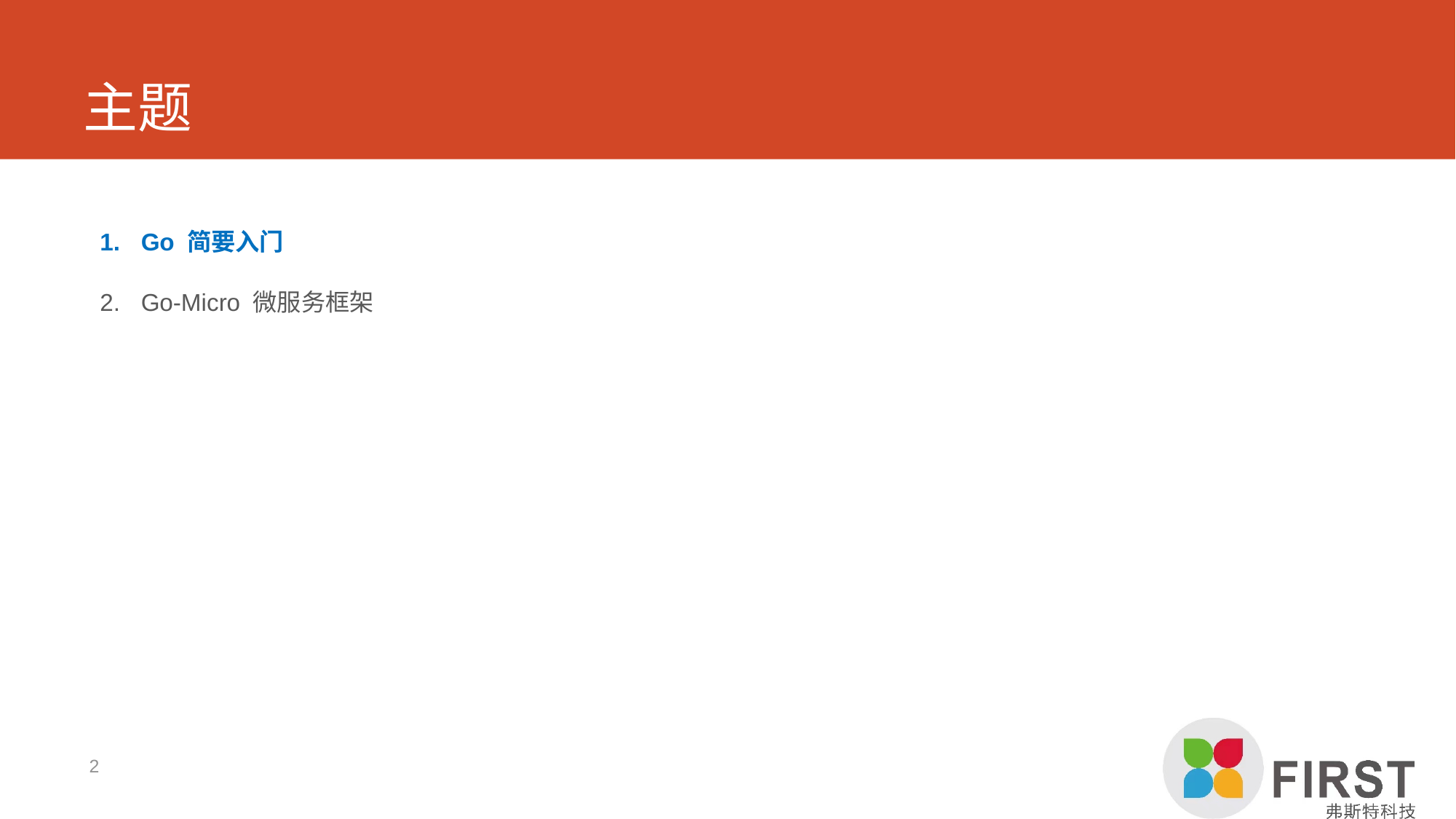

# 主题
Go 简要入门
Go-Micro 微服务框架

2